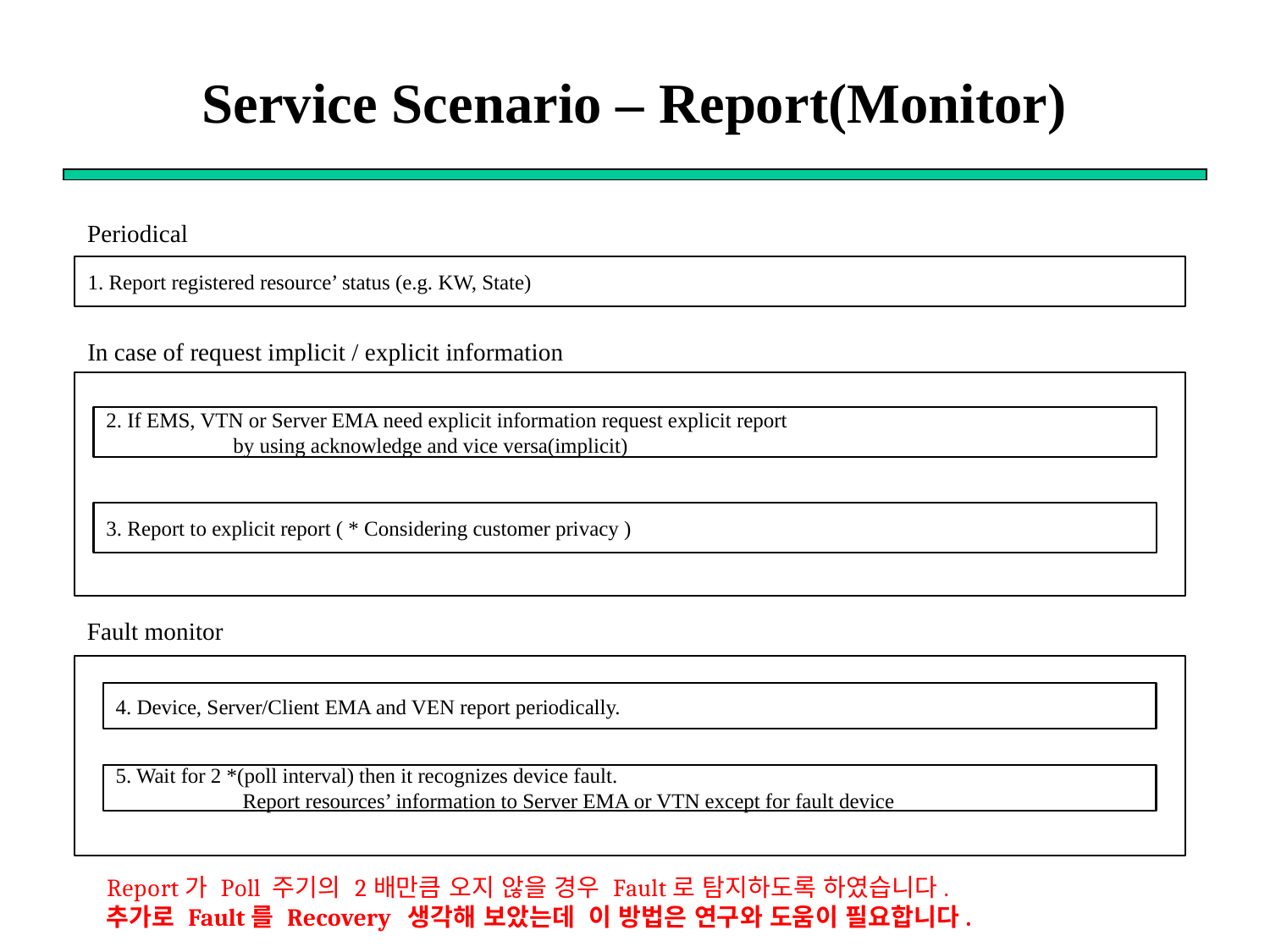

# Service Scenario – Report(Monitor)
Periodical
1. Report registered resource’ status (e.g. KW, State)
In case of request implicit / explicit information

2. If EMS, VTN or Server EMA need explicit information request explicit report
	by using acknowledge and vice versa(implicit)
3. Report to explicit report ( * Considering customer privacy )
Fault monitor

4. Device, Server/Client EMA and VEN report periodically.
5. Wait for 2 *(poll interval) then it recognizes device fault.
	Report resources’ information to Server EMA or VTN except for fault device
Report가 Poll 주기의 2배만큼 오지 않을 경우 Fault로 탐지하도록 하였습니다.
추가로 Fault를 Recovery  생각해 보았는데  이 방법은 연구와 도움이 필요합니다.